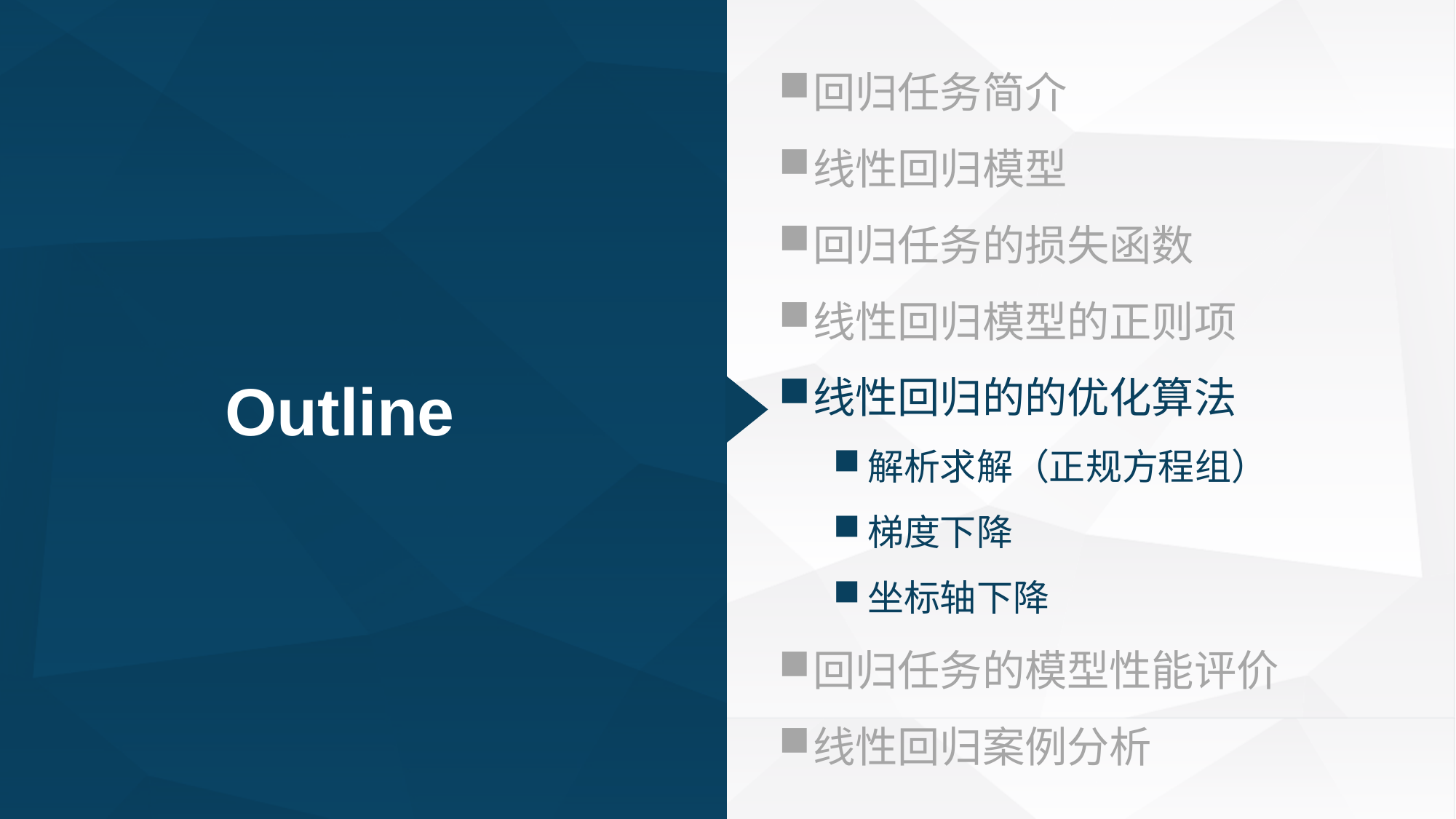

#
回归任务简介
线性回归模型
回归任务的损失函数
线性回归模型的正则项
线性回归的的优化算法
解析求解（正规方程组）
梯度下降
坐标轴下降
回归任务的模型性能评价
线性回归案例分析
Outline